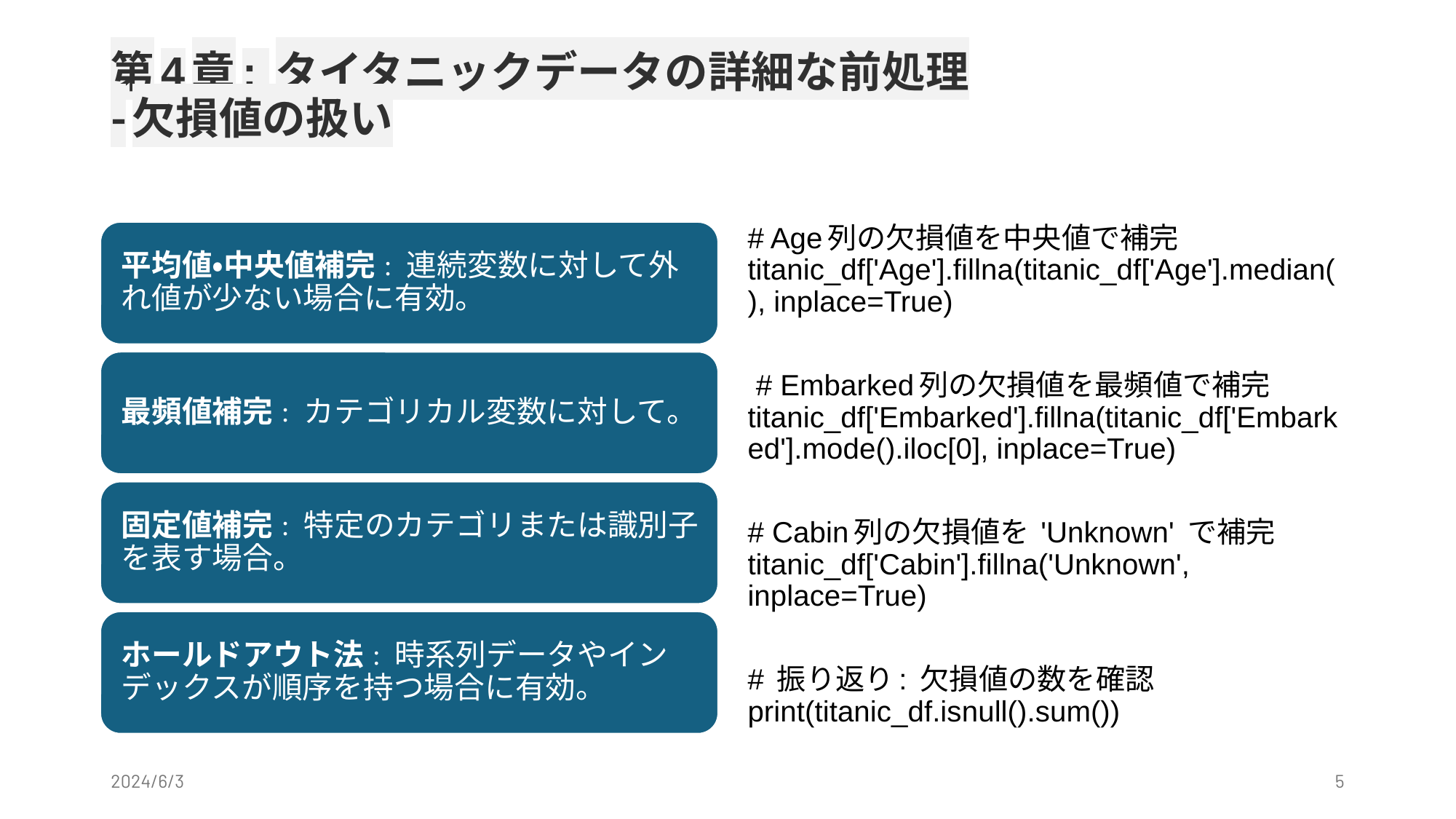

# 第4章: タイタニックデータの詳細な前処理 -欠損値の扱い
平均値・中央値補完: 連続変数に対して外れ値が少ない場合に有効。
最頻値補完: カテゴリカル変数に対して。
固定値補完: 特定のカテゴリまたは識別子を表す場合。
ホールドアウト法: 時系列データやインデックスが順序を持つ場合に有効。
# Age列の欠損値を中央値で補完 titanic_df['Age'].fillna(titanic_df['Age'].median(), inplace=True)

 # Embarked列の欠損値を最頻値で補完 titanic_df['Embarked'].fillna(titanic_df['Embarked'].mode().iloc[0], inplace=True)

# Cabin列の欠損値を 'Unknown' で補完 titanic_df['Cabin'].fillna('Unknown', inplace=True)

# 振り返り: 欠損値の数を確認 print(titanic_df.isnull().sum())
2024/6/3
5